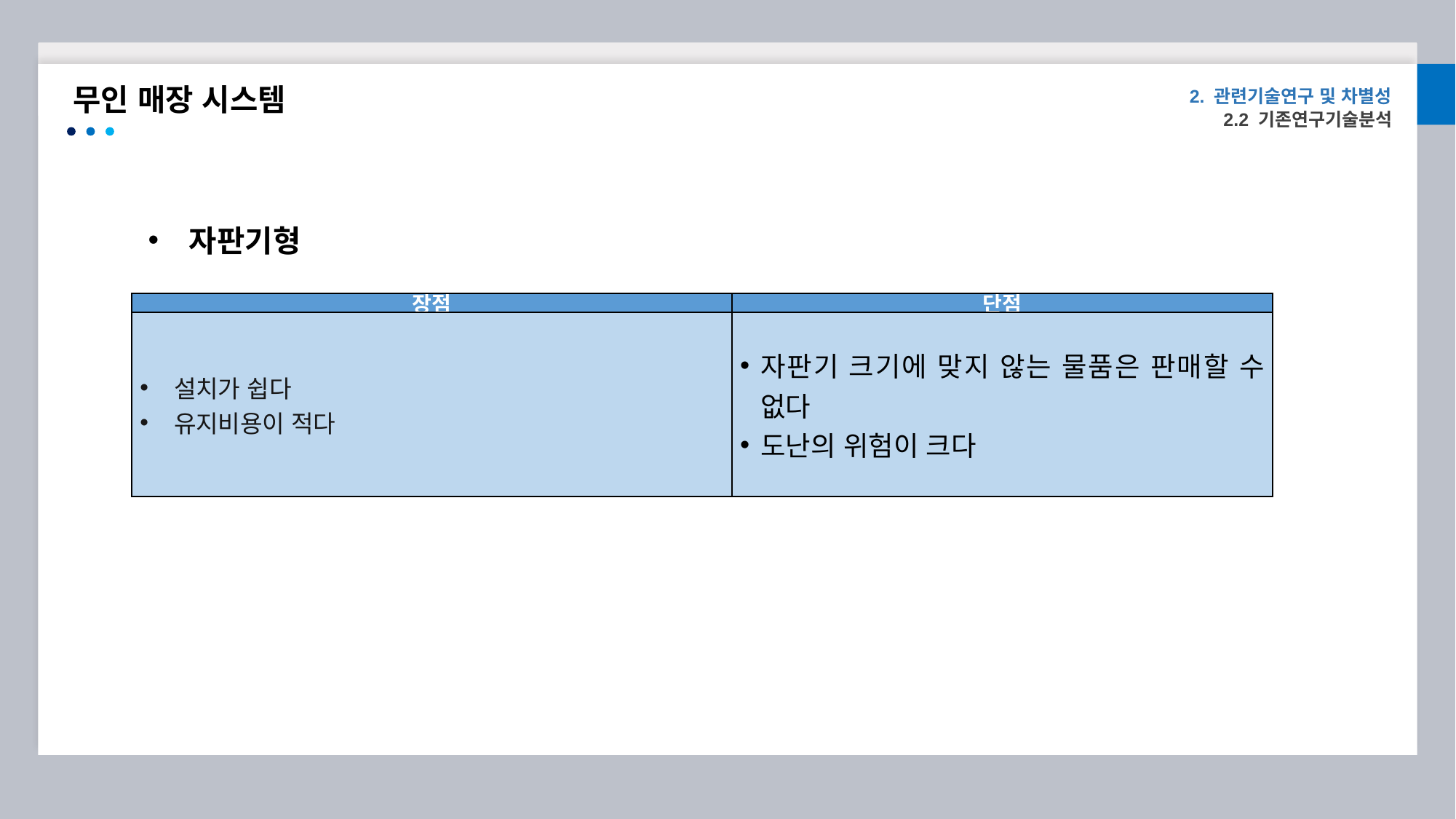

무인 매장 시스템
2. 관련기술연구 및 차별성
2.2 기존연구기술분석

자판기형
| 장점 | 단점 |
| --- | --- |
| 설치가 쉽다 유지비용이 적다 | 자판기 크기에 맞지 않는 물품은 판매할 수 없다 도난의 위험이 크다 |